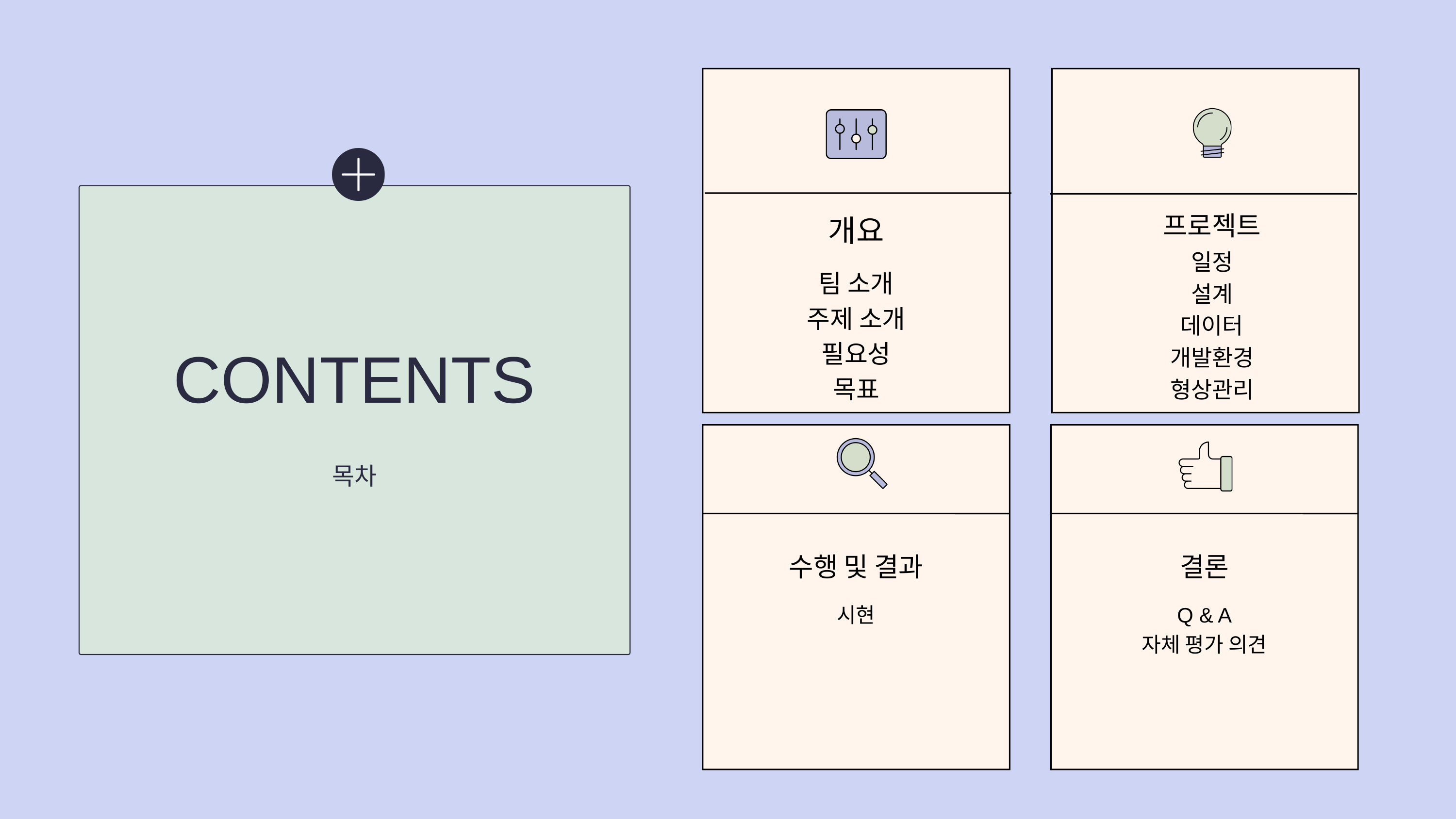

CONTENTS
목차

프로젝트
개요
팀 소개
주제 소개
필요성
목표
일정
설계
데이터
개발환경
형상관리

수행 및 결과
시현
결론
Q & A
자체 평가 의견